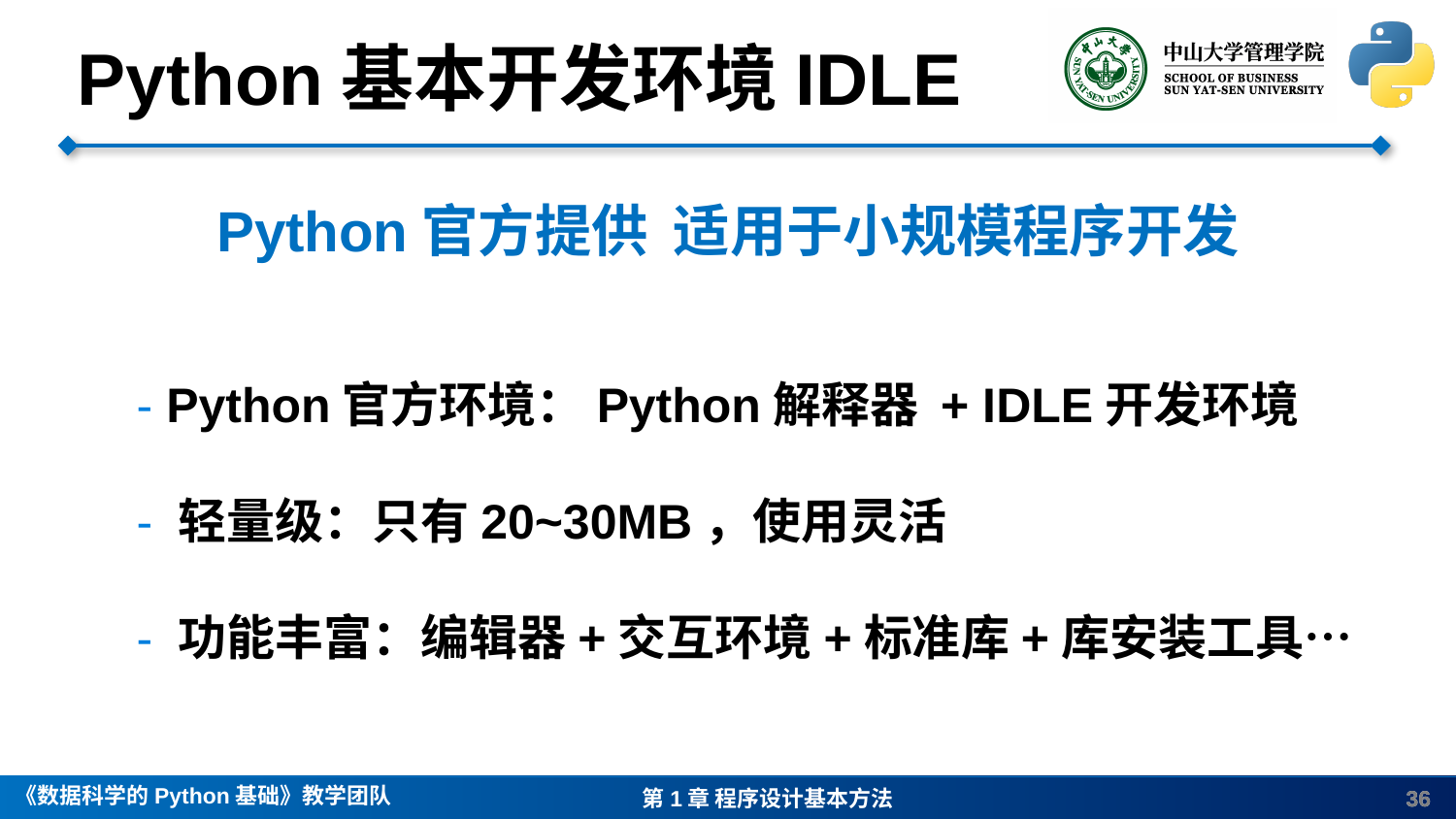

Python基本开发环境IDLE
Python官方提供  适用于小规模程序开发
         - Python官方环境：Python解释器 + IDLE开发环境
         - 轻量级：只有20~30MB，使用灵活
         - 功能丰富：编辑器+交互环境+标准库+库安装工具…
36